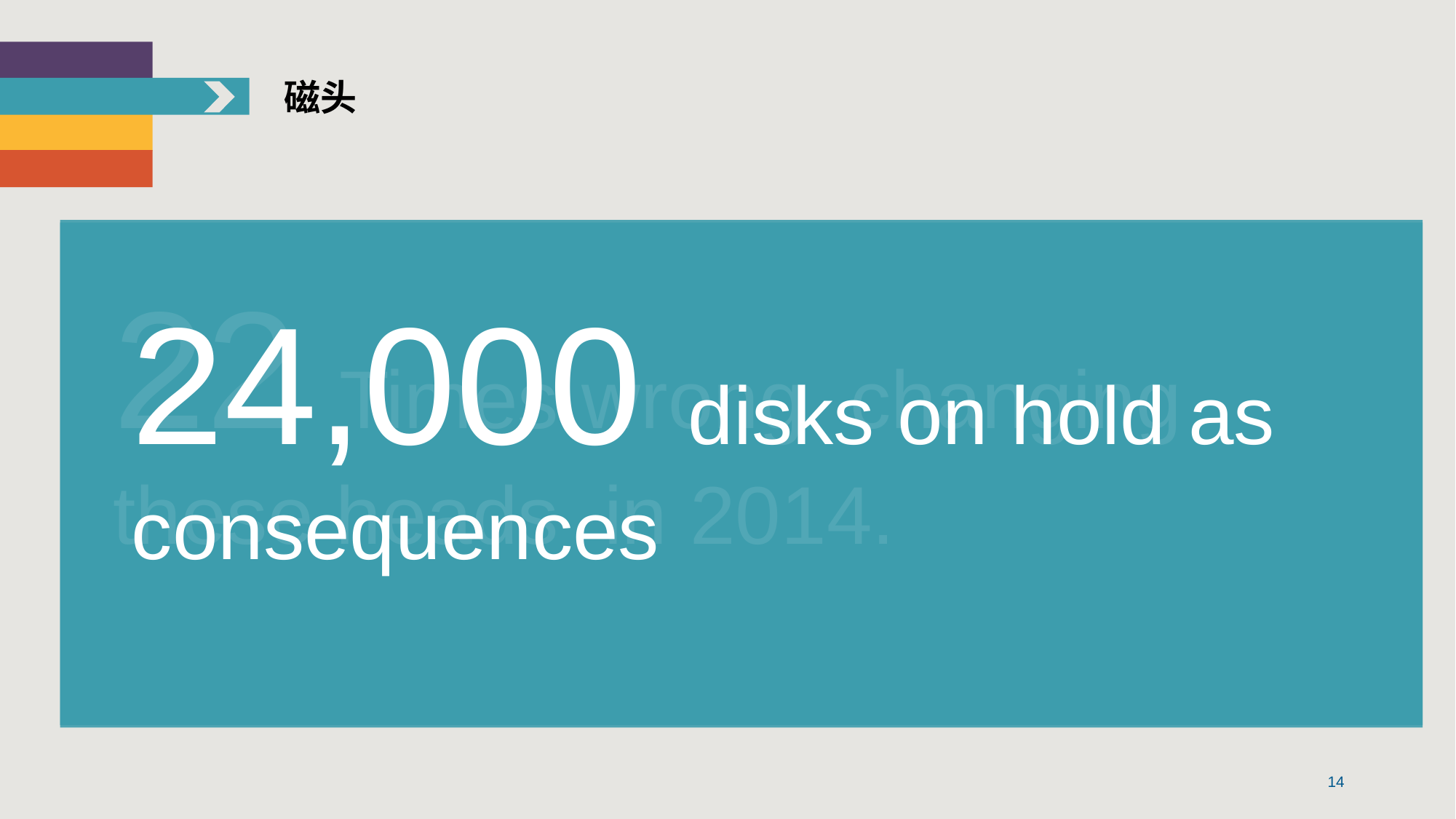

磁头

24,000 disks on hold as consequences

22 Times wrong  changing these heads  in 2014.
14